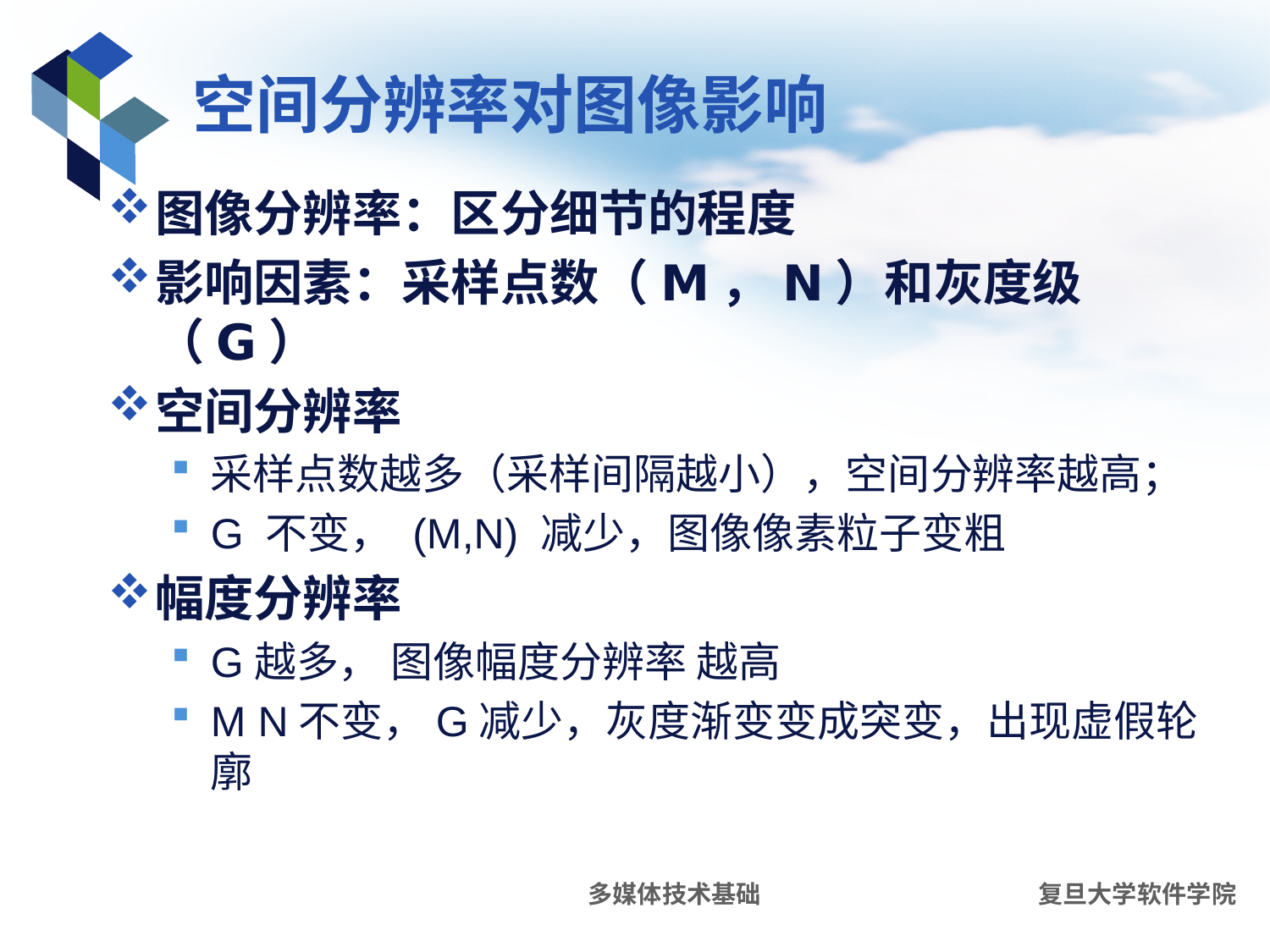

# 空间分辨率对图像影响
图像分辨率：区分细节的程度
影响因素：采样点数（M，N）和灰度级 （G）
空间分辨率
采样点数越多（采样间隔越小），空间分辨率越高；
G 不变， (M,N) 减少，图像像素粒子变粗
幅度分辨率
G越多， 图像幅度分辨率 越高
M N不变，G减少，灰度渐变变成突变，出现虚假轮廓
多媒体技术基础